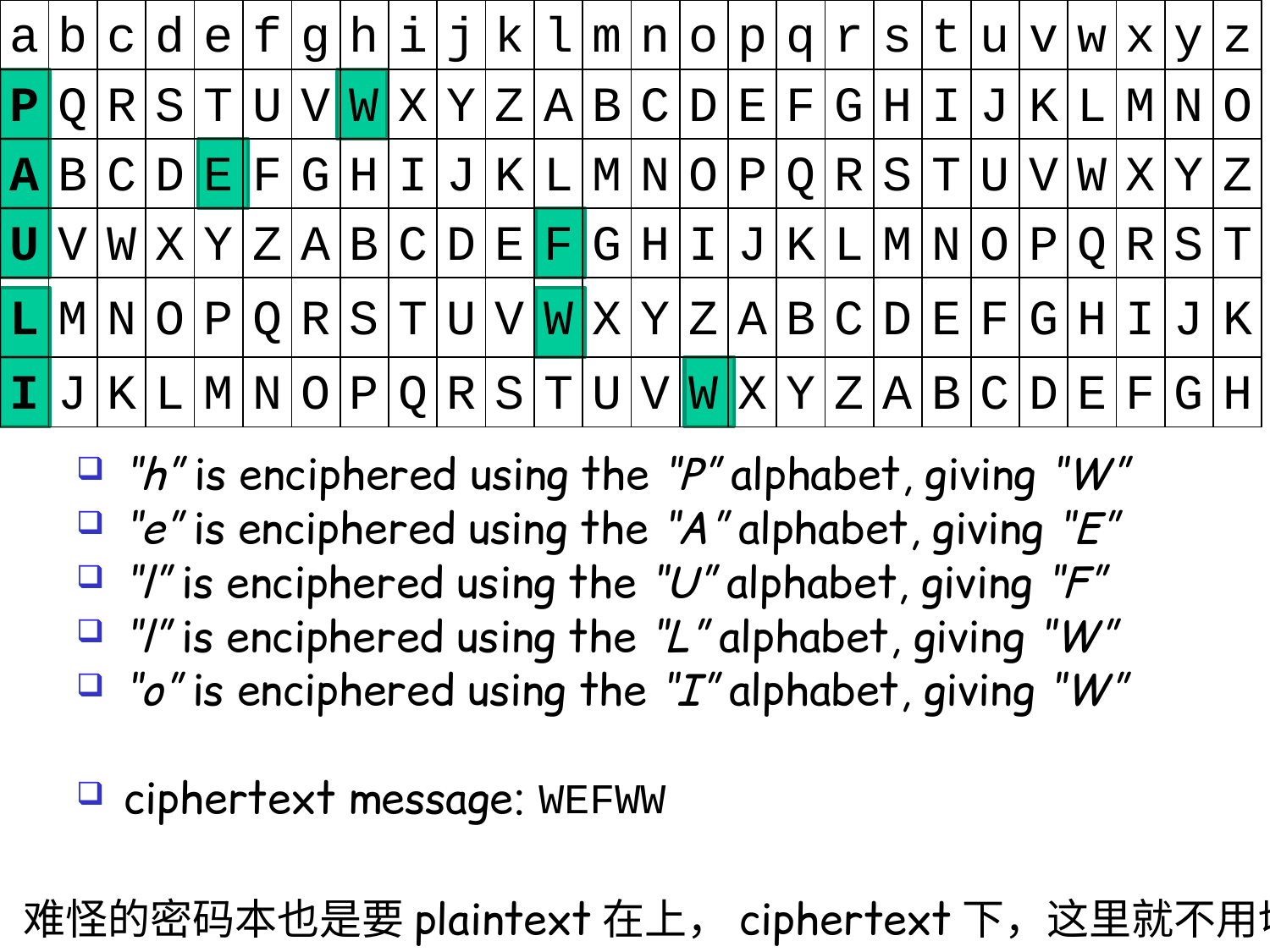

| a | b | c | d | e | f | g | h | i | j | k | l | m | n | o | p | q | r | s | t | u | v | w | x | y | z |
| --- | --- | --- | --- | --- | --- | --- | --- | --- | --- | --- | --- | --- | --- | --- | --- | --- | --- | --- | --- | --- | --- | --- | --- | --- | --- |
| P | Q | R | S | T | U | V | W | X | Y | Z | A | B | C | D | E | F | G | H | I | J | K | L | M | N | O |
| A | B | C | D | E | F | G | H | I | J | K | L | M | N | O | P | Q | R | S | T | U | V | W | X | Y | Z |
| U | V | W | X | Y | Z | A | B | C | D | E | F | G | H | I | J | K | L | M | N | O | P | Q | R | S | T |
| L | M | N | O | P | Q | R | S | T | U | V | W | X | Y | Z | A | B | C | D | E | F | G | H | I | J | K |
| I | J | K | L | M | N | O | P | Q | R | S | T | U | V | W | X | Y | Z | A | B | C | D | E | F | G | H |

“h” is enciphered using the “P” alphabet, giving “W”
“e” is enciphered using the “A” alphabet, giving “E”
“l” is enciphered using the “U” alphabet, giving “F”
“l” is enciphered using the “L” alphabet, giving “W”
“o” is enciphered using the “I” alphabet, giving “W”

ciphertext message: WEFWW
难怪的密码本也是要plaintext在上，ciphertext下，这里就不用切了